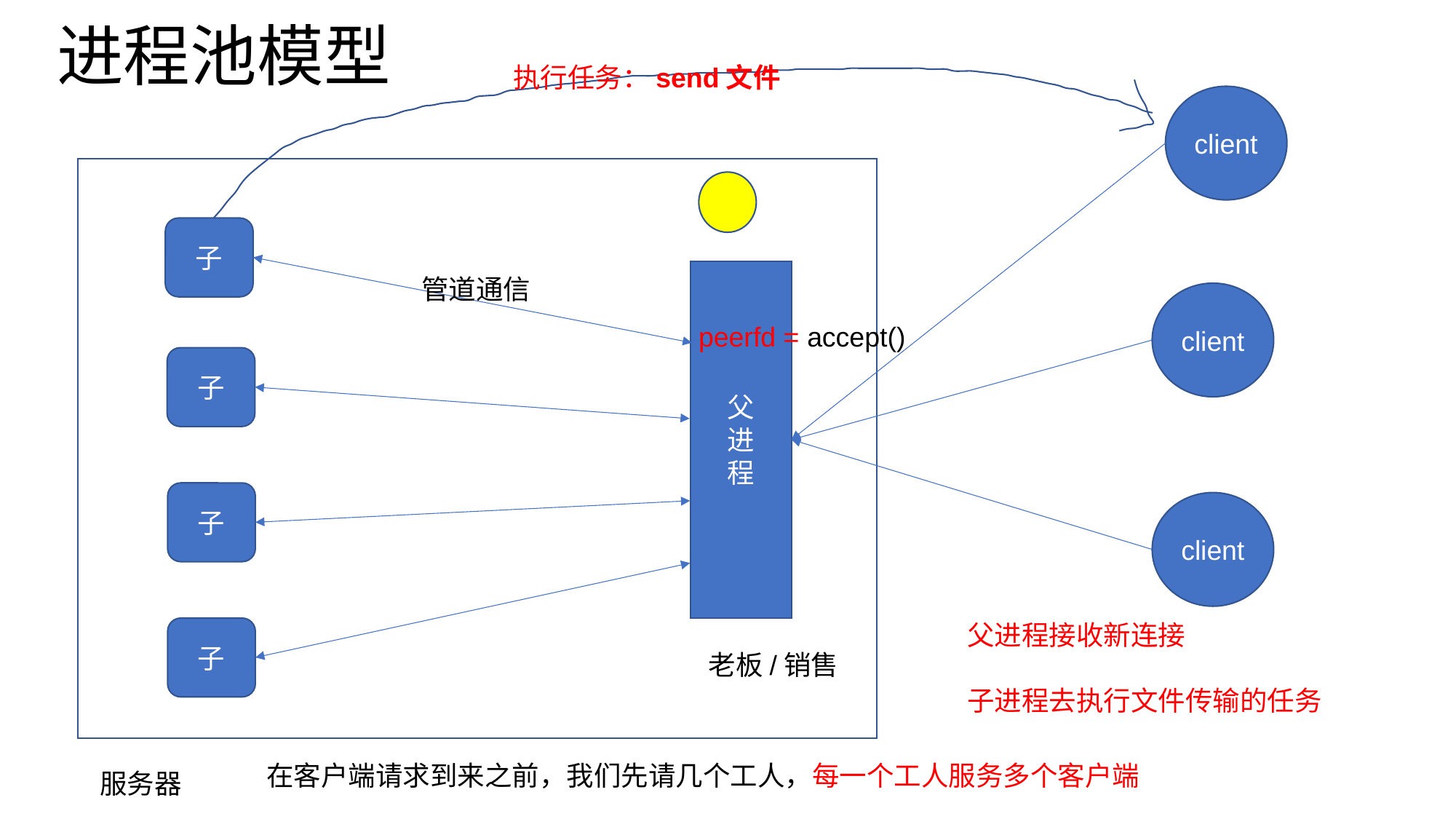

# 进程池模型
执行任务：send文件

client

子
父
进
程
管道通信
client
peerfd = accept()
子
子
client
父进程接收新连接

子进程去执行文件传输的任务
子
老板/销售
在客户端请求到来之前，我们先请几个工人，每一个工人服务多个客户端
服务器